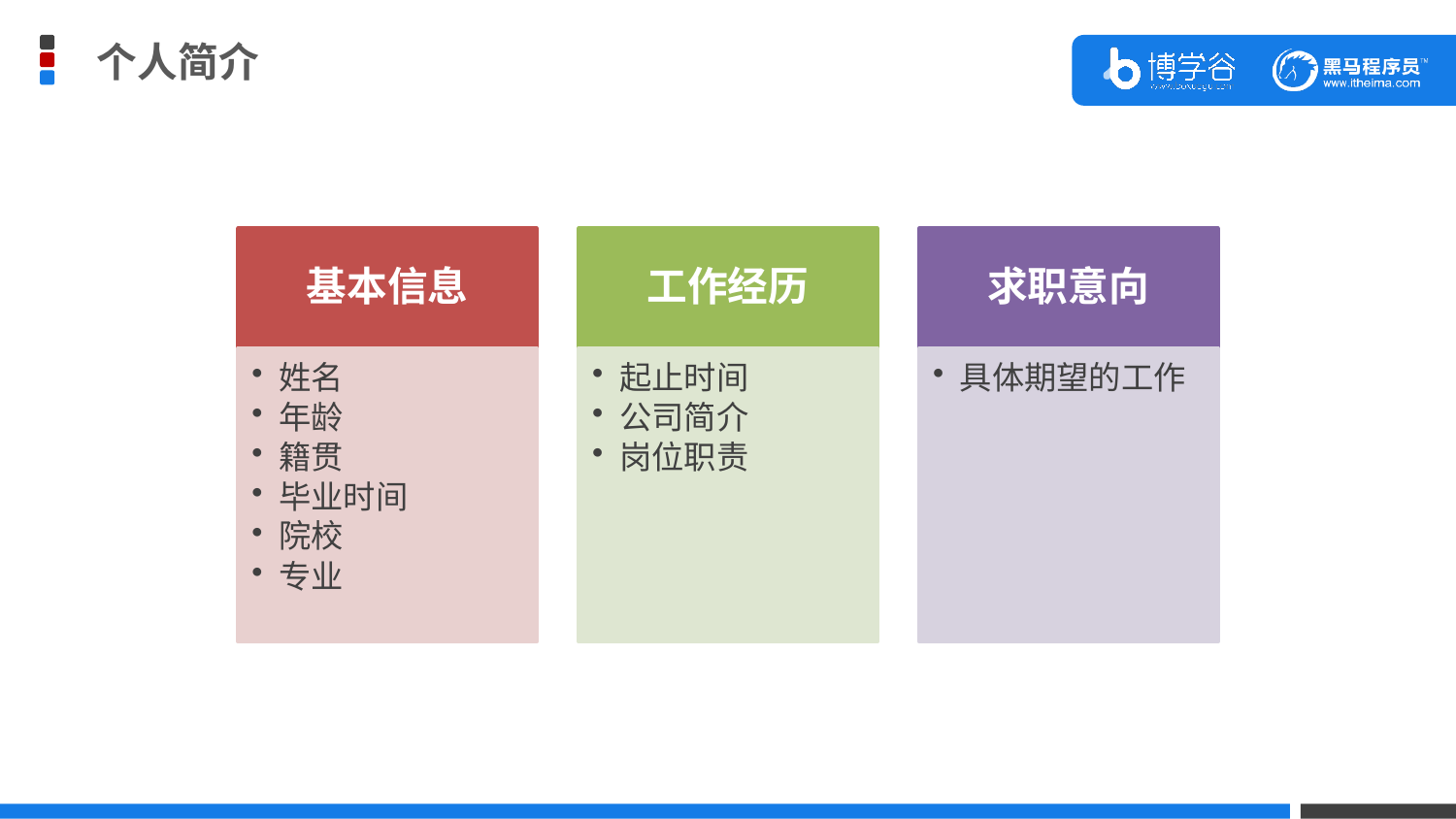

个人简介
基本信息
工作经历
求职意向
姓名
年龄
籍贯
毕业时间
院校
专业
起止时间
公司简介
岗位职责
具体期望的工作